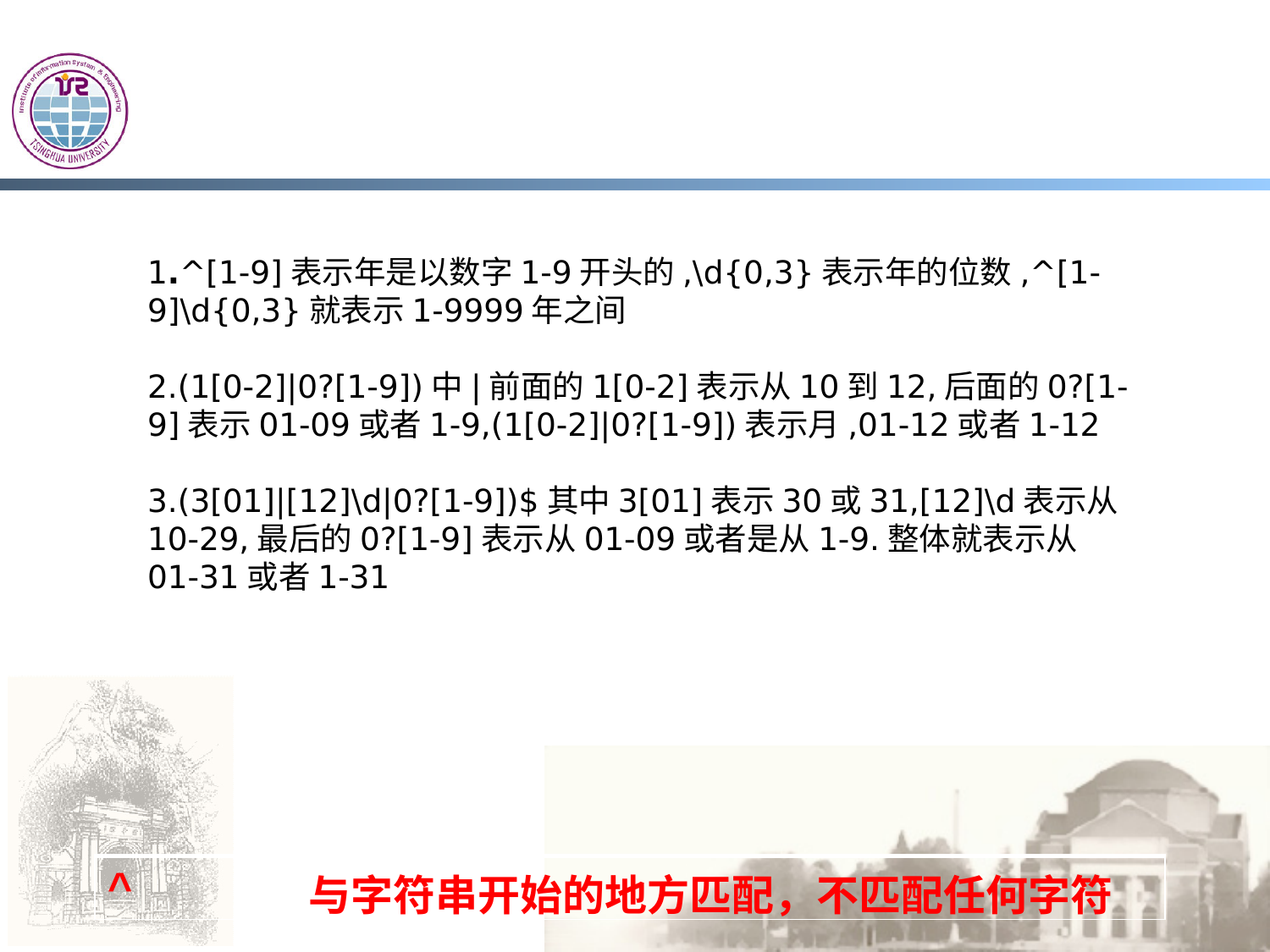

1.^[1-9]表示年是以数字1-9开头的,\d{0,3}表示年的位数,^[1-9]\d{0,3}就表示1-9999年之间

2.(1[0-2]|0?[1-9])中|前面的1[0-2]表示从10到12,后面的0?[1-9]表示01-09或者1-9,(1[0-2]|0?[1-9])表示月,01-12或者1-12

3.(3[01]|[12]\d|0?[1-9])$其中3[01]表示30或31,[12]\d表示从10-29,最后的0?[1-9]表示从01-09或者是从1-9.整体就表示从01-31或者1-31
| ^ | 与字符串开始的地方匹配，不匹配任何字符 |
| --- | --- |